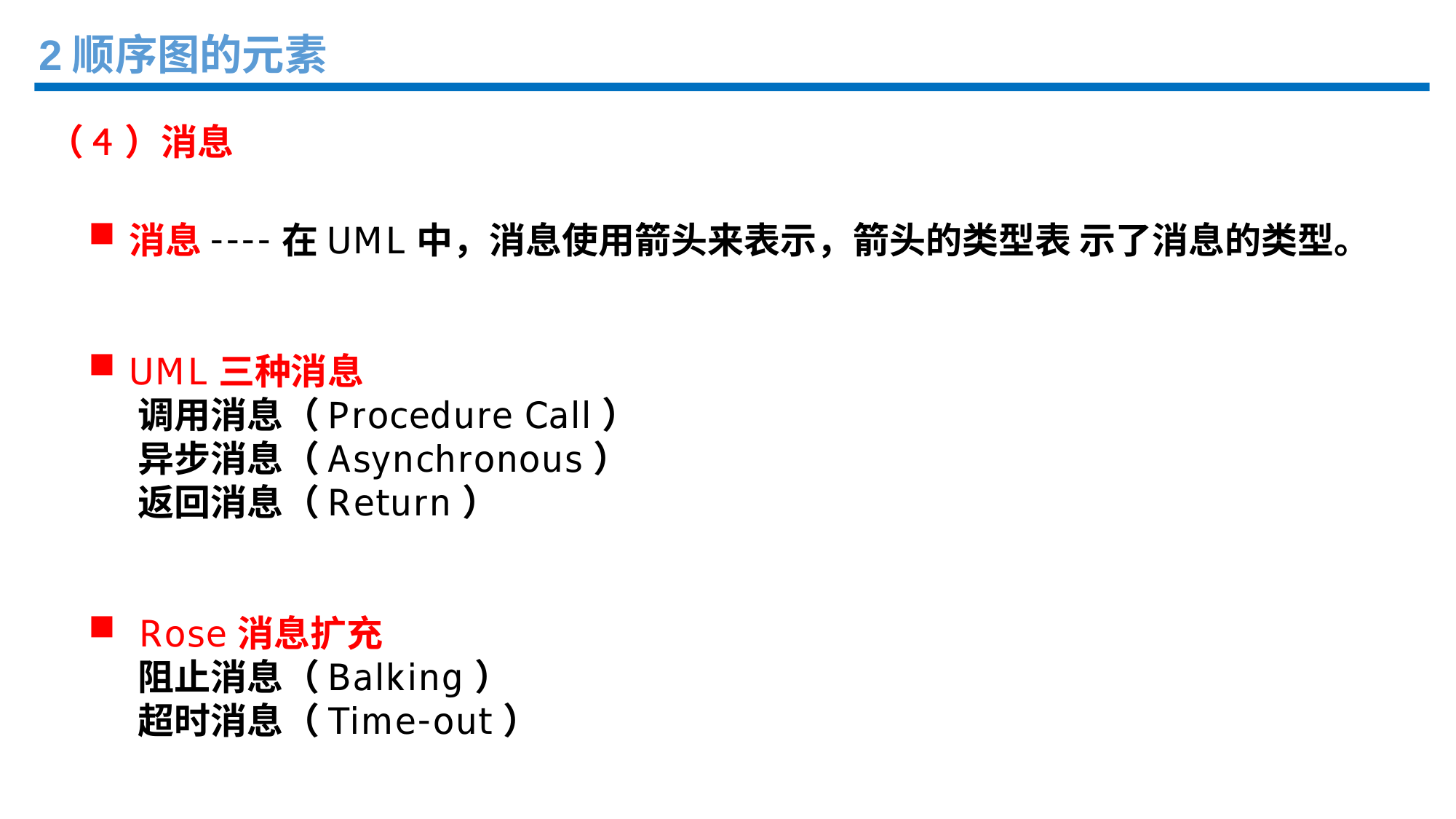

2顺序图的元素
（4）消息
消息----在UML中，消息使用箭头来表示，箭头的类型表 示了消息的类型。

UML三种消息
     调用消息（Procedure Call）
     异步消息（Asynchronous）
     返回消息（Return）

 Rose消息扩充
     阻止消息（Balking）
     超时消息（Time-out）